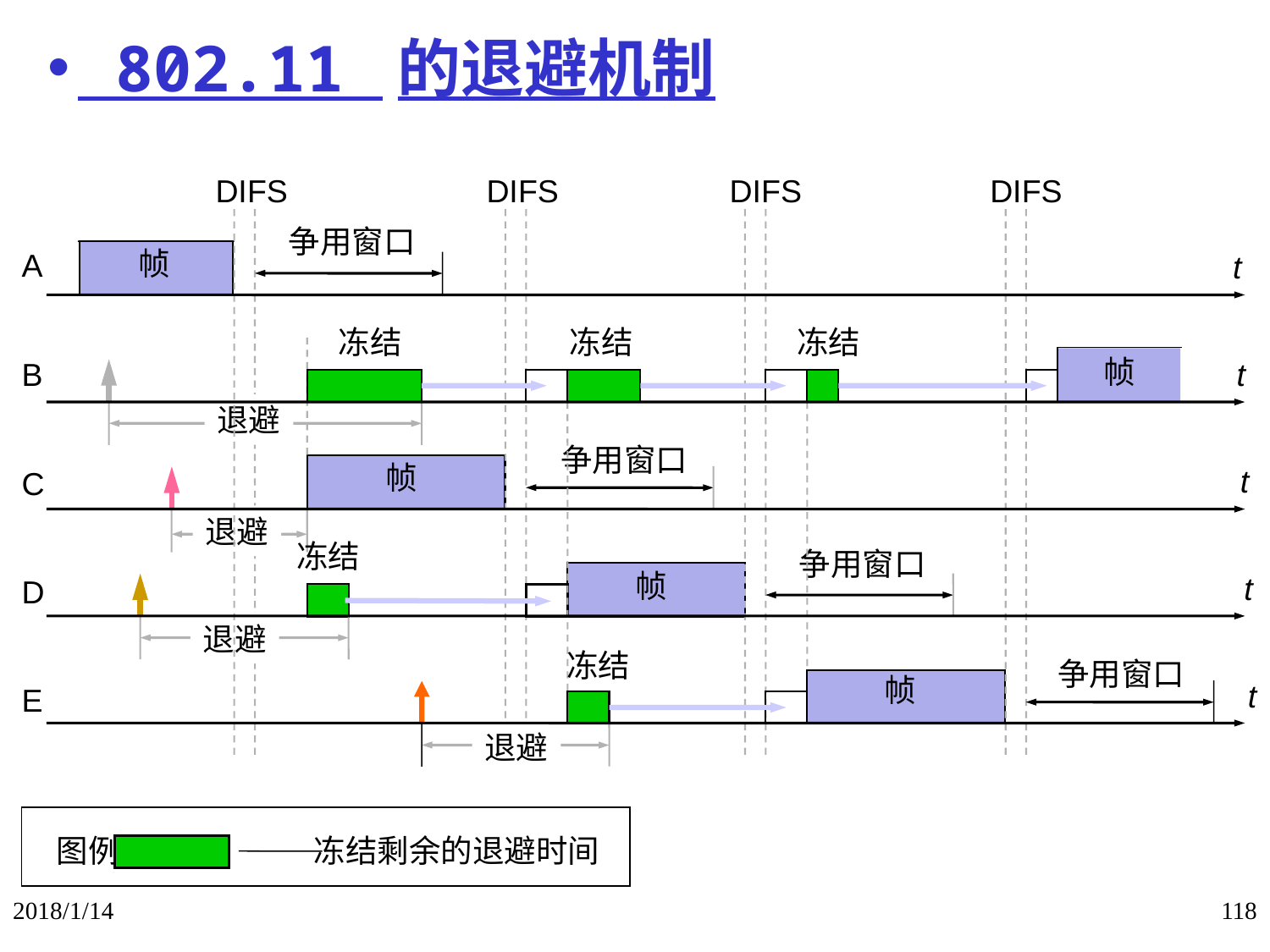

# 802.11 的退避机制
DIFS
DIFS
DIFS
DIFS

争用窗口
帧
A

t

冻结
冻结
冻结

帧

B

t

退避

争用窗口
帧
t

C

退避

冻结

争用窗口
帧
t

D

退避

冻结
争用窗口
帧
t

E

退避

图例                           冻结剩余的退避时间

2018/1/14
118